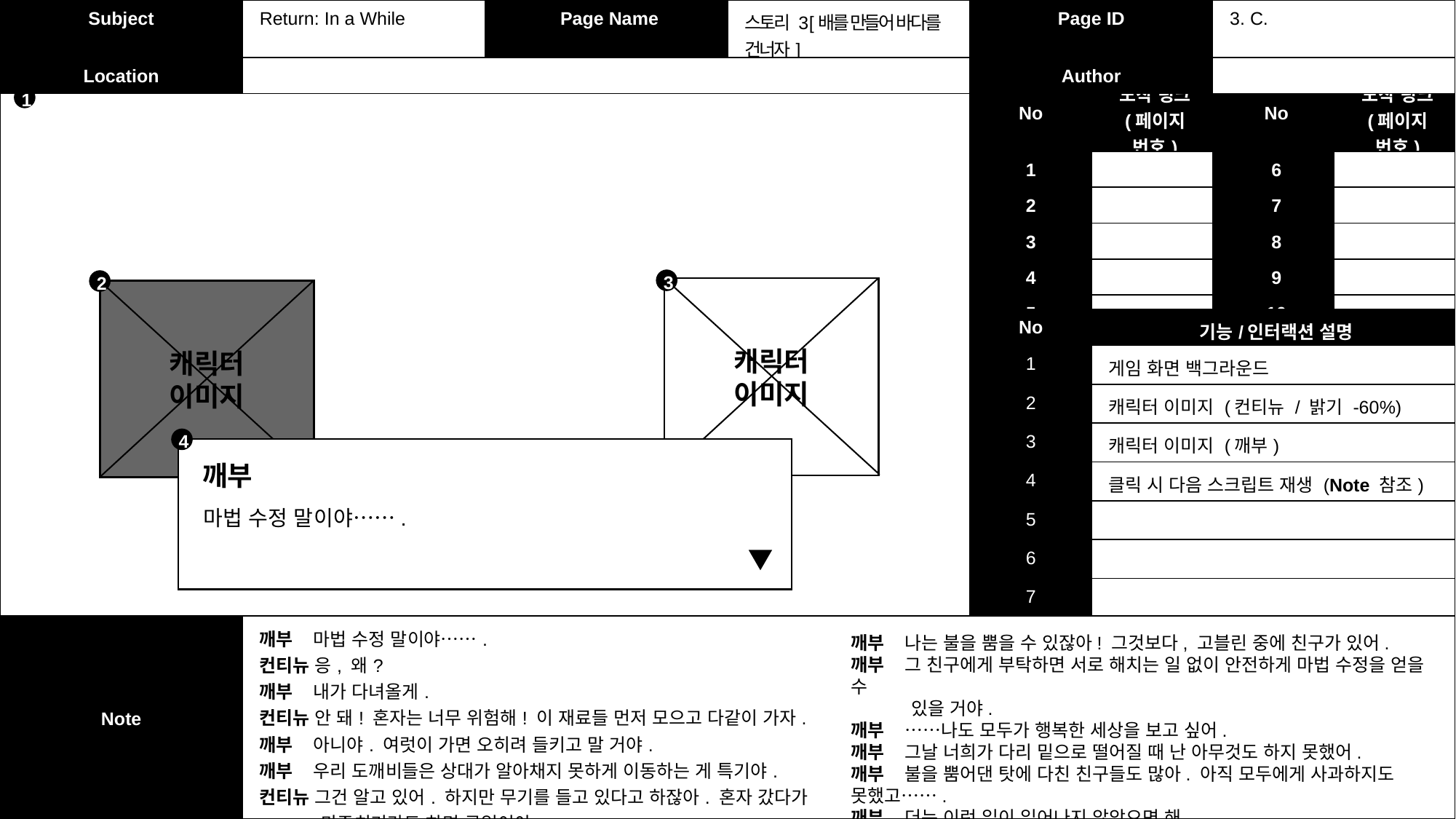

| Subject | Return: In a While | Page Name | 스토리 3 [배를 만들어 바다를 건너자] | Page ID | 3. C. |
| --- | --- | --- | --- | --- | --- |
| Location |  |  |  | Author |  |

| No | 도착 링크 (페이지 번호) | No | 도착 링크 (페이지 번호) |
| --- | --- | --- | --- |
| 1 |  | 6 |  |
| 2 |  | 7 |  |
| 3 |  | 8 |  |
| 4 |  | 9 |  |
| 5 |  | 10 |  |
1
3
2

캐릭터
이미지

캐릭터
이미지
| No | 기능/인터랙션 설명 |
| --- | --- |
| 1 | 게임 화면 백그라운드 |
| 2 | 캐릭터 이미지 (컨티뉴 / 밝기 -60%) |
| 3 | 캐릭터 이미지 (깨부) |
| 4 | 클릭 시 다음 스크립트 재생 (Note 참조) |
| 5 |  |
| 6 |  |
| 7 |  |
4

깨부
마법 수정 말이야…….

| Note | 깨부 마법 수정 말이야……. 컨티뉴 응, 왜? 깨부 내가 다녀올게. 컨티뉴 안 돼! 혼자는 너무 위험해! 이 재료들 먼저 모으고 다같이 가자. 깨부 아니야. 여럿이 가면 오히려 들키고 말 거야. 깨부 우리 도깨비들은 상대가 알아채지 못하게 이동하는 게 특기야. 컨티뉴 그건 알고 있어. 하지만 무기를 들고 있다고 하잖아. 혼자 갔다가 마주치기라도 하면 큰일이야. |
| --- | --- |
깨부    나는 불을 뿜을 수 있잖아! 그것보다, 고블린 중에 친구가 있어.
깨부    그 친구에게 부탁하면 서로 해치는 일 없이 안전하게 마법 수정을 얻을 수
           있을 거야.
깨부    ……나도 모두가 행복한 세상을 보고 싶어.
깨부    그날 너희가 다리 밑으로 떨어질 때 난 아무것도 하지 못했어.
깨부    불을 뿜어댄 탓에 다친 친구들도 많아. 아직 모두에게 사과하지도 못했고…….
깨부    더는 이런 일이 일어나지 않았으면 해.
깨부    무엇보다 이 일은 내 장점을 가장 잘 활용할 수 있는 기회야.